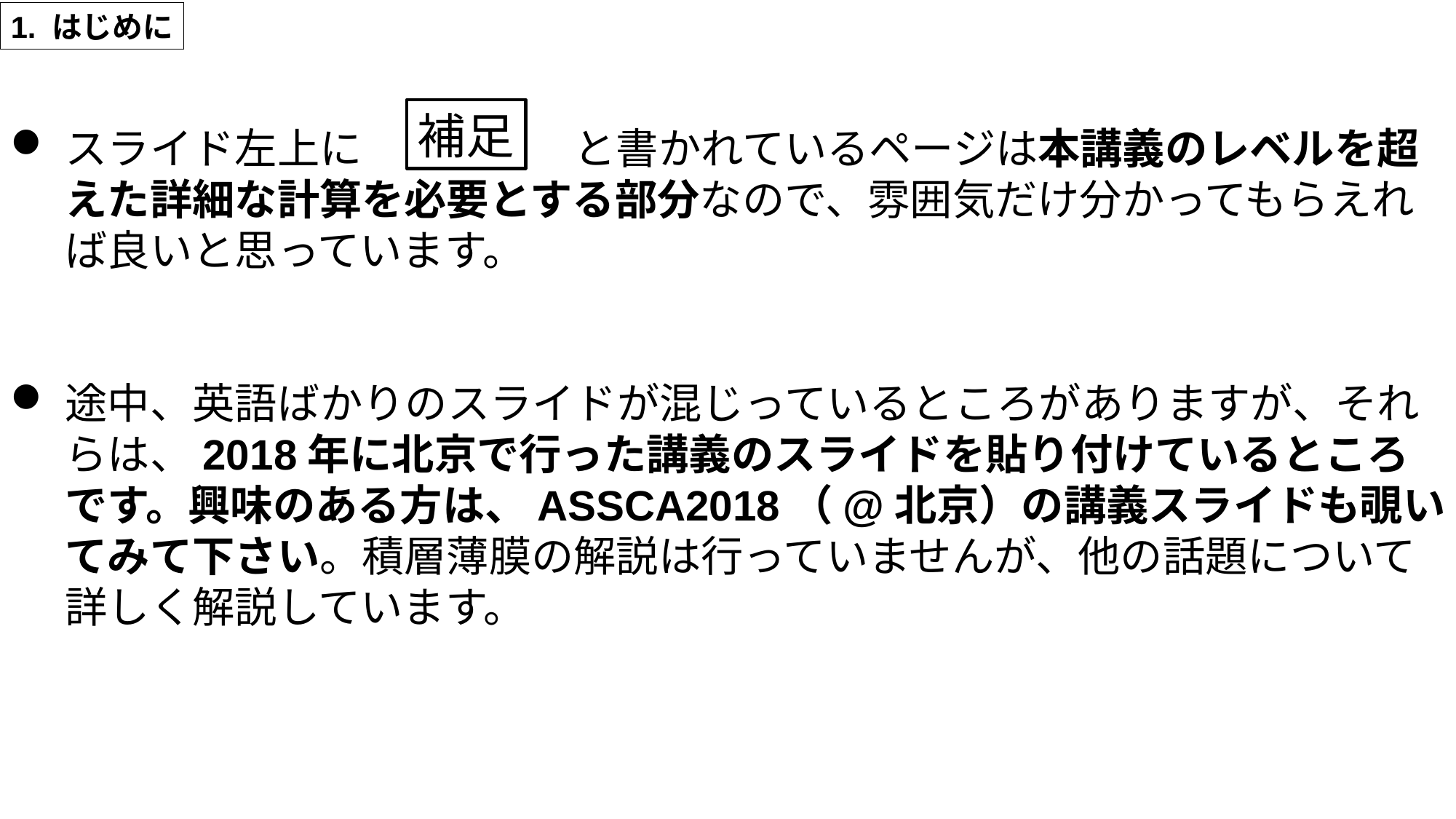

1. はじめに
補足
スライド左上に　　　　　と書かれているページは本講義のレベルを超えた詳細な計算を必要とする部分なので、雰囲気だけ分かってもらえれば良いと思っています。

途中、英語ばかりのスライドが混じっているところがありますが、それらは、2018年に北京で行った講義のスライドを貼り付けているところです。興味のある方は、ASSCA2018（@北京）の講義スライドも覗いてみて下さい。積層薄膜の解説は行っていませんが、他の話題について詳しく解説しています。